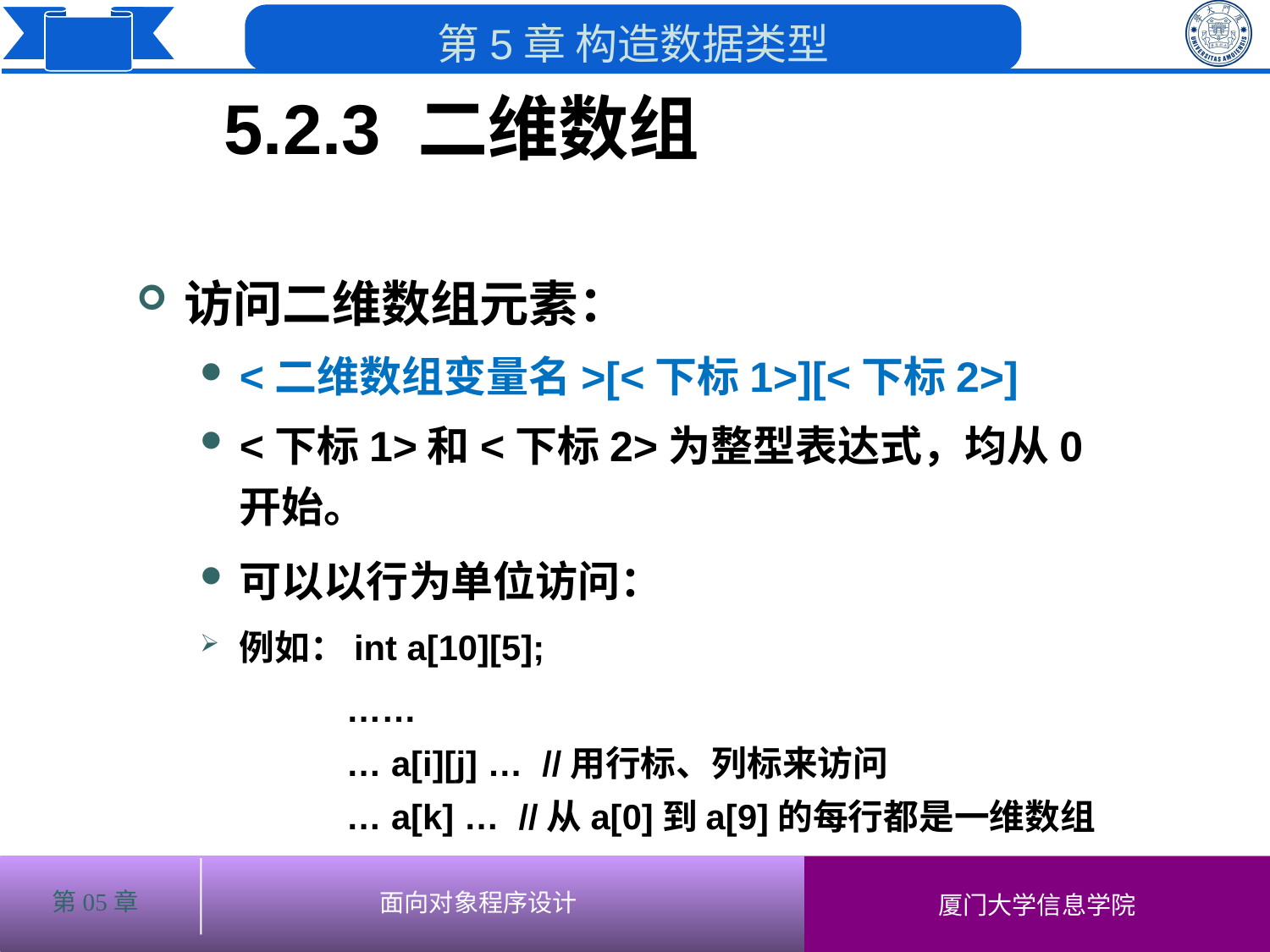

5.2.3 二维数组
访问二维数组元素：
<二维数组变量名>[<下标1>][<下标2>]
<下标1>和<下标2>为整型表达式，均从0开始。
可以以行为单位访问：
例如：int a[10][5];
               ……
               … a[i][j] …  //用行标、列标来访问
               … a[k] …  //从a[0]到a[9]的每行都是一维数组
23